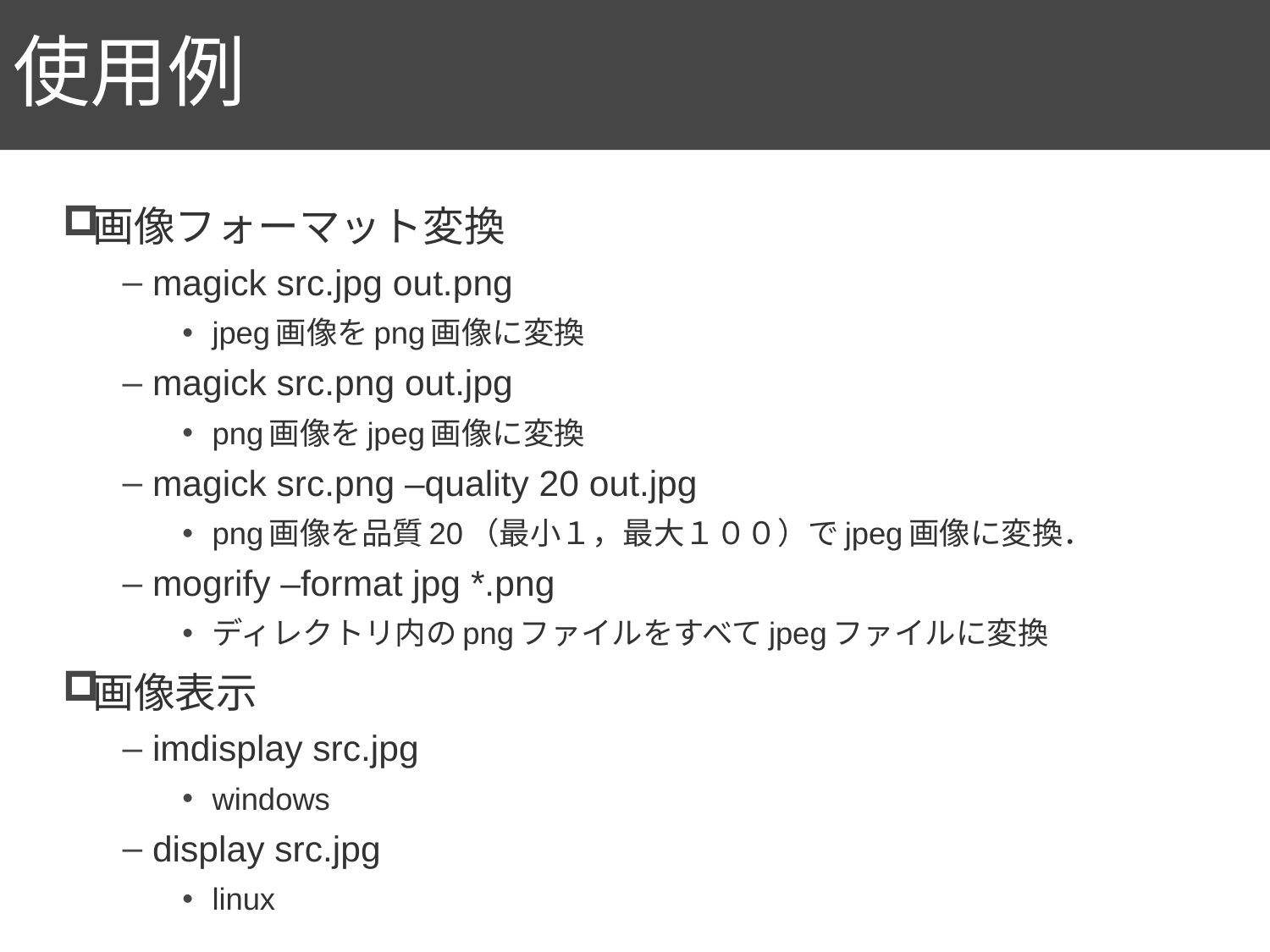

# 使用例
43
画像フォーマット変換
magick src.jpg out.png
jpeg画像をpng画像に変換
magick src.png out.jpg
png画像をjpeg画像に変換
magick src.png –quality 20 out.jpg
png画像を品質20（最小１，最大１００）でjpeg画像に変換．
mogrify –format jpg *.png
ディレクトリ内のpngファイルをすべてjpegファイルに変換
画像表示
imdisplay src.jpg
windows
display src.jpg
linux